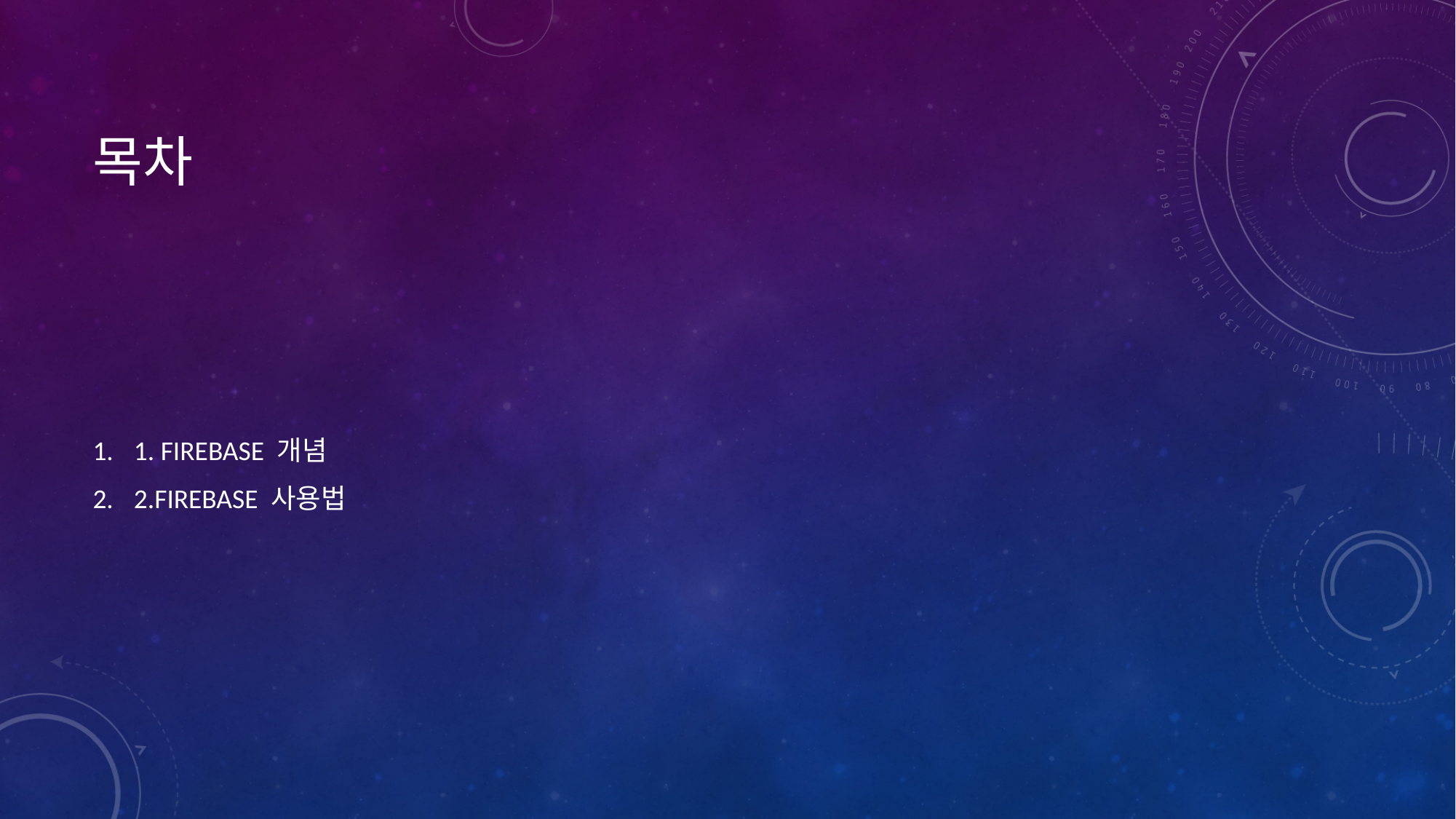

# 목차
1. FIREBASE 개념
2.FIREBASE 사용법